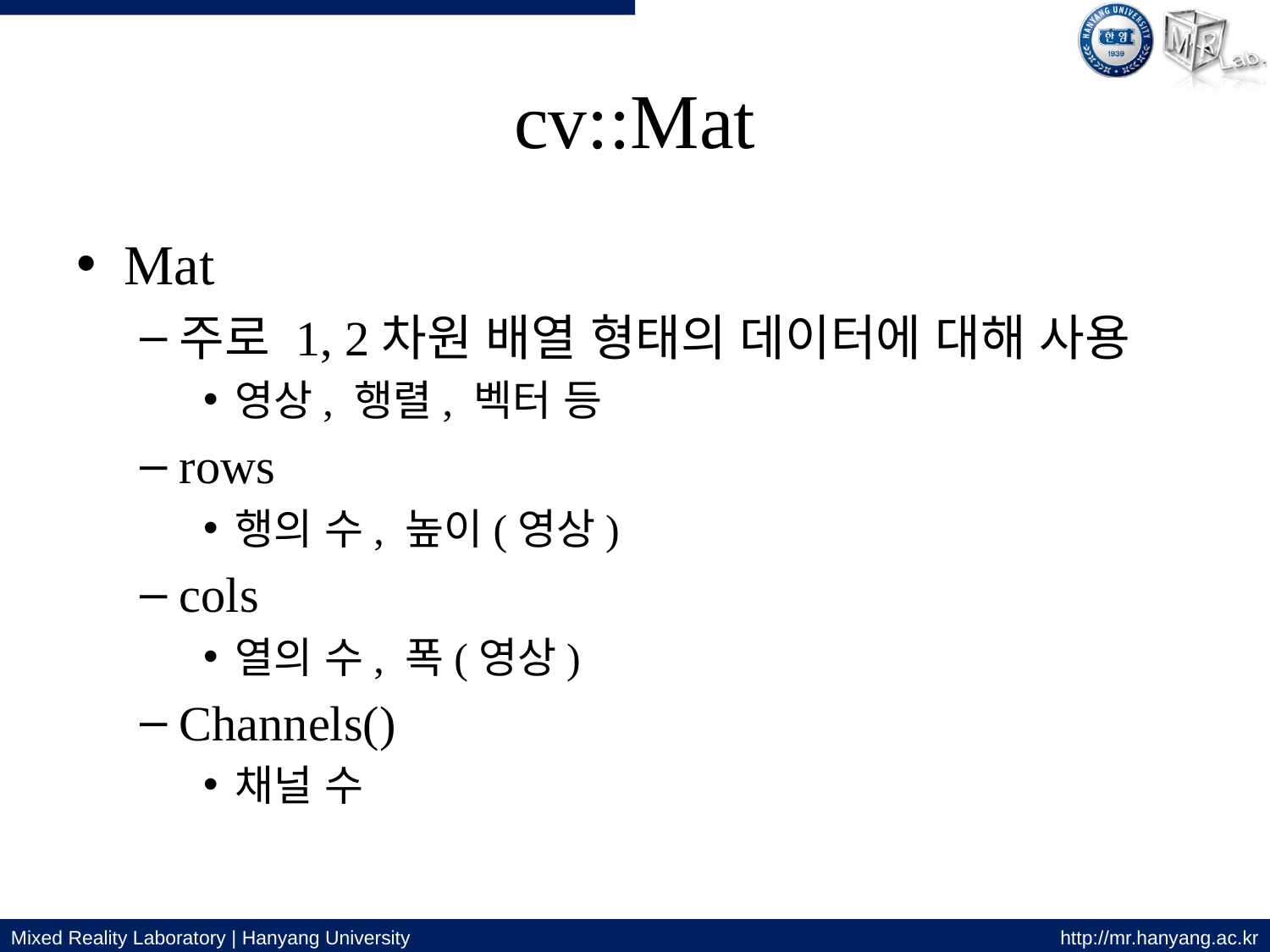

# cv::Mat
Mat
주로 1, 2차원 배열 형태의 데이터에 대해 사용
영상, 행렬, 벡터 등
rows
행의 수, 높이(영상)
cols
열의 수, 폭(영상)
Channels()
채널 수